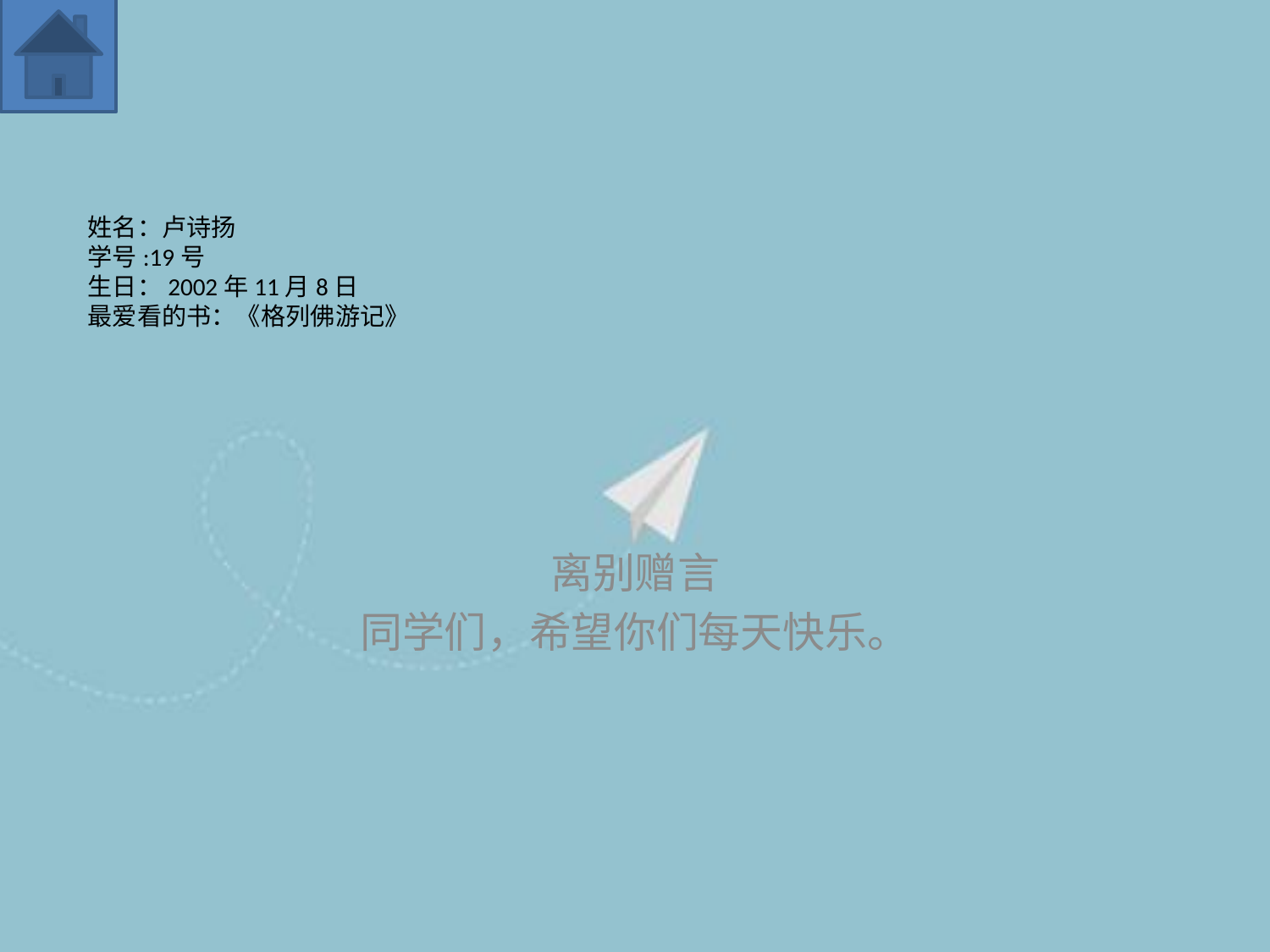

# 姓名：卢诗扬 学号:19号 生日：2002年11月8日 最爱看的书：《格列佛游记》
离别赠言
同学们，希望你们每天快乐。